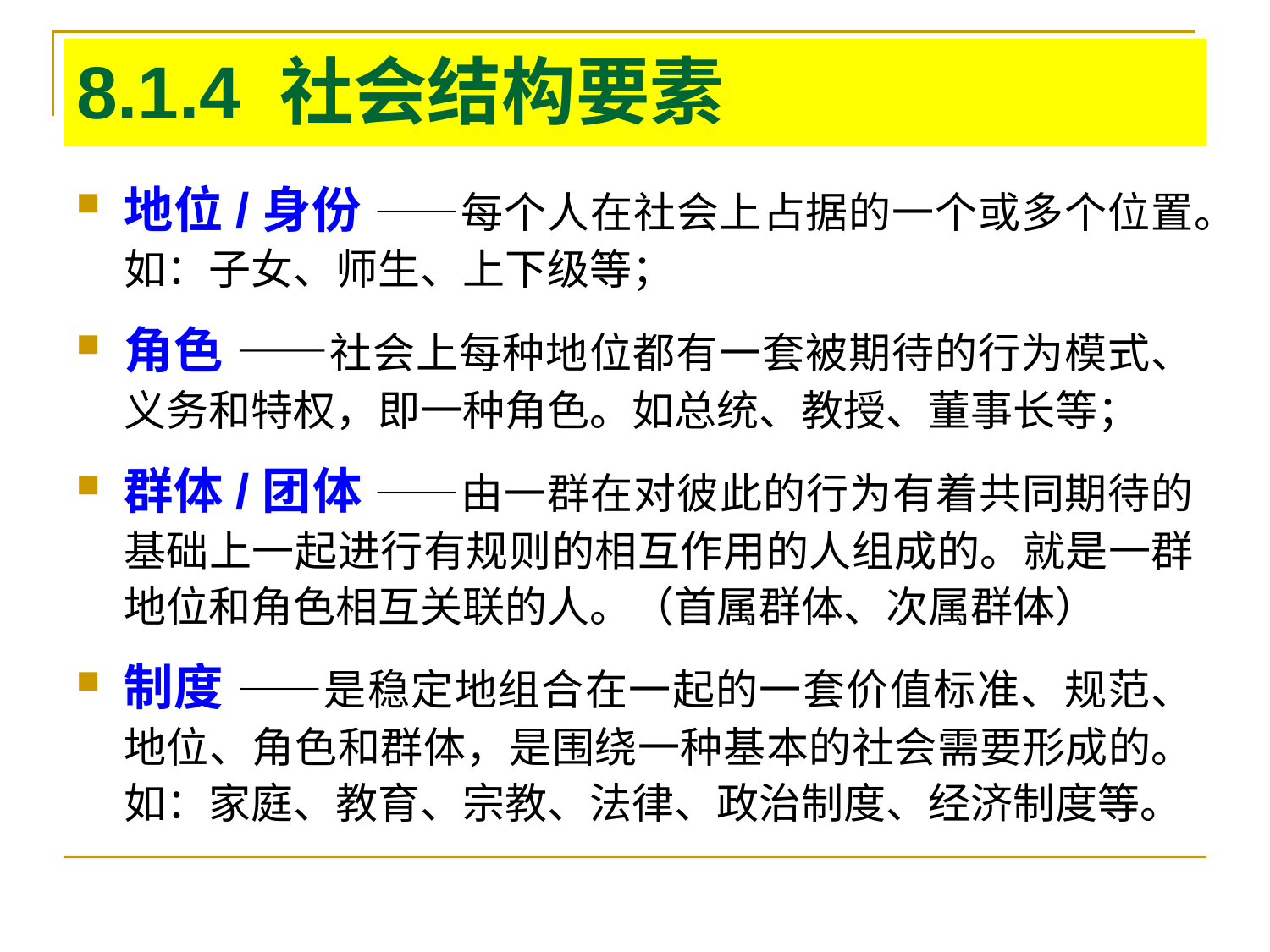

# 8.1.4 社会结构要素
地位/身份 ——每个人在社会上占据的一个或多个位置。如：子女、师生、上下级等；
角色 ——社会上每种地位都有一套被期待的行为模式、义务和特权，即一种角色。如总统、教授、董事长等；
群体/团体 ——由一群在对彼此的行为有着共同期待的基础上一起进行有规则的相互作用的人组成的。就是一群地位和角色相互关联的人。（首属群体、次属群体）
制度 ——是稳定地组合在一起的一套价值标准、规范、地位、角色和群体，是围绕一种基本的社会需要形成的。如：家庭、教育、宗教、法律、政治制度、经济制度等。

11